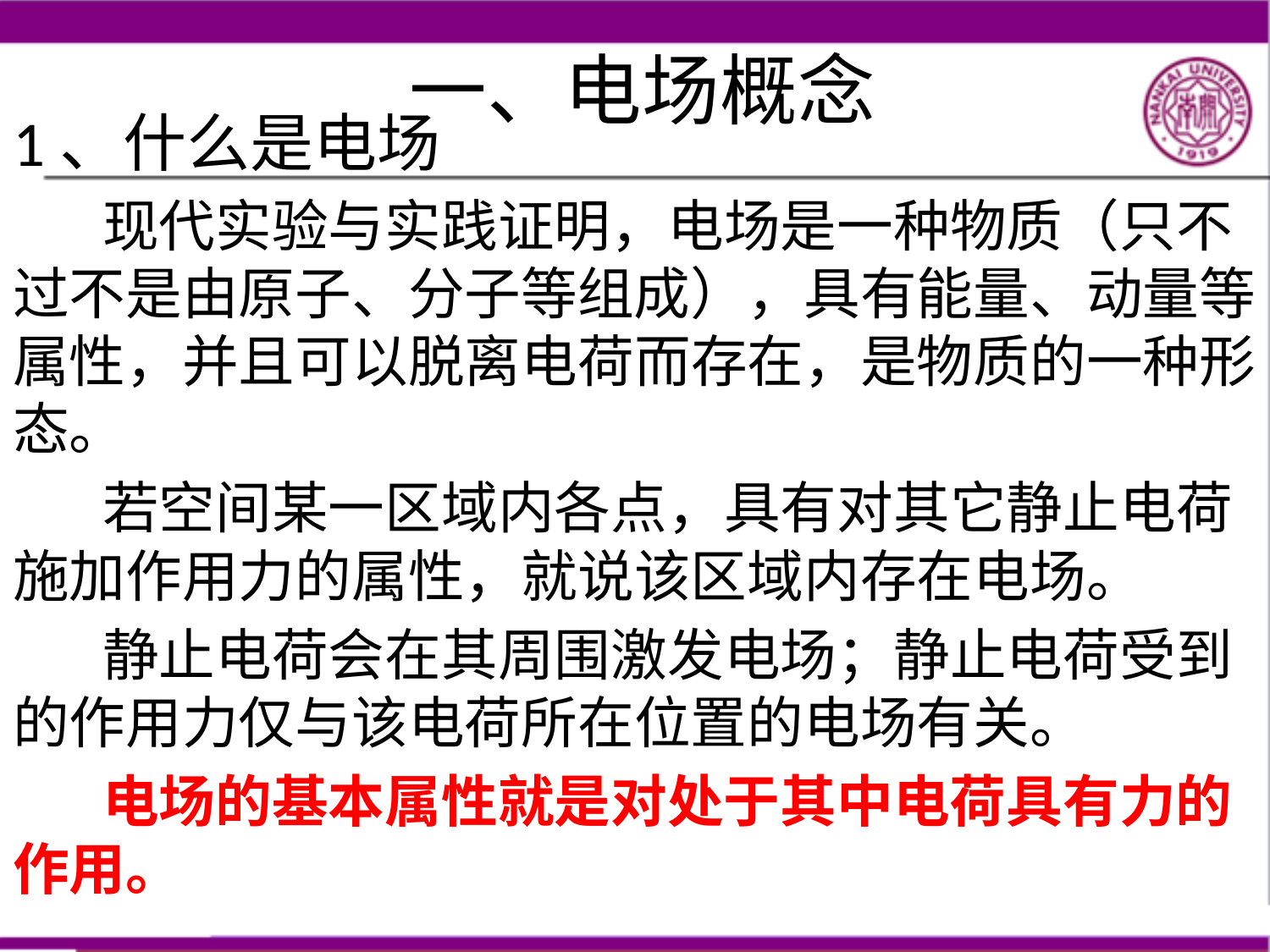

# 一、电场概念
1、什么是电场
      现代实验与实践证明，电场是一种物质（只不过不是由原子、分子等组成），具有能量、动量等属性，并且可以脱离电荷而存在，是物质的一种形态。
      若空间某一区域内各点，具有对其它静止电荷施加作用力的属性，就说该区域内存在电场。
      静止电荷会在其周围激发电场；静止电荷受到的作用力仅与该电荷所在位置的电场有关。
      电场的基本属性就是对处于其中电荷具有力的作用。